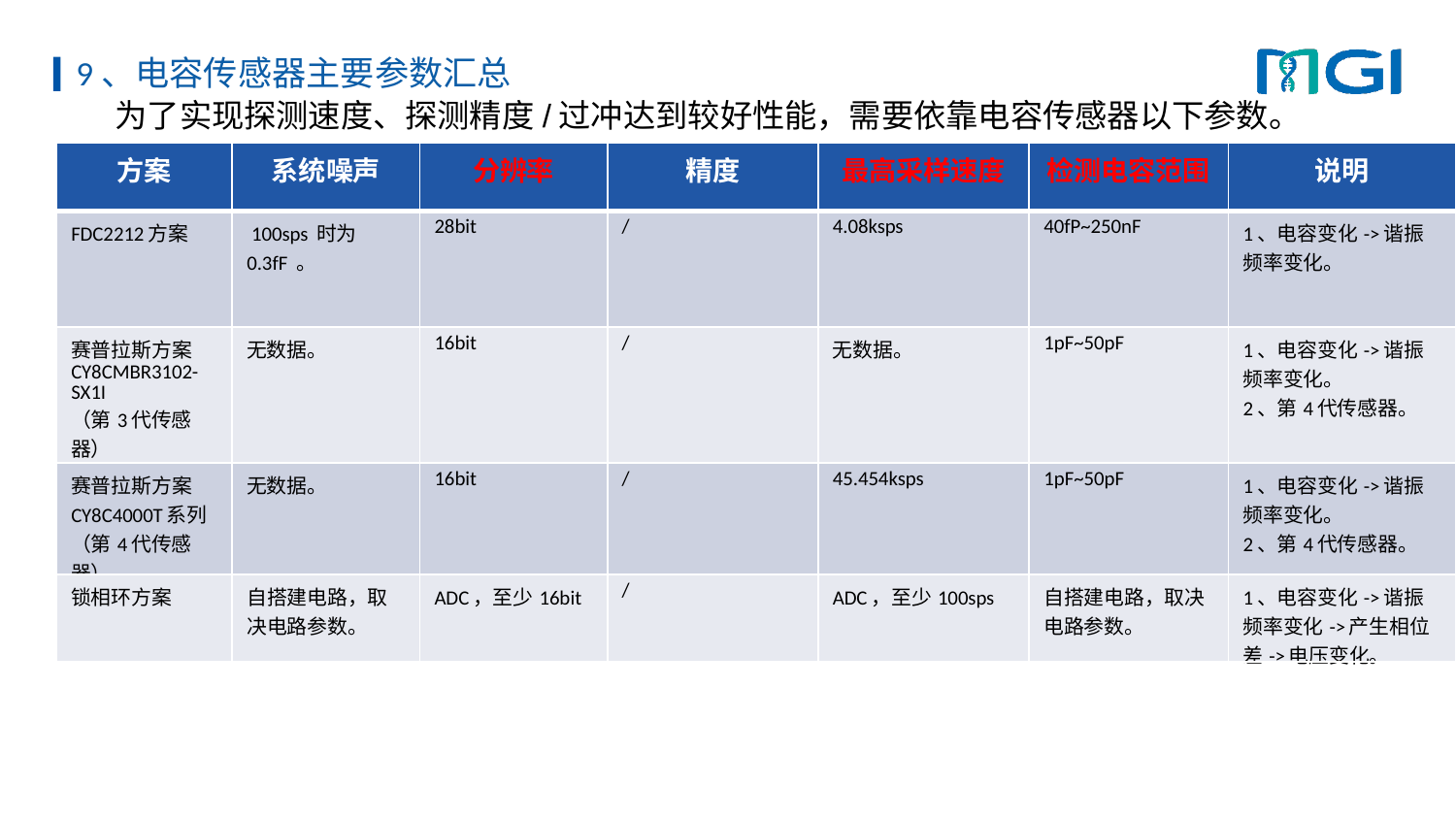

# 9、电容传感器主要参数汇总
     为了实现探测速度、探测精度/过冲达到较好性能，需要依靠电容传感器以下参数。
| 方案 | 系统噪声 | 分辨率 | 精度 | 最高采样速度 | 检测电容范围 | 说明 |
| --- | --- | --- | --- | --- | --- | --- |
| FDC2212方案 | 100sps 时为 0.3fF 。 | 28bit | / | 4.08ksps | 40fP~250nF | 1、电容变化->谐振频率变化。 |
| 赛普拉斯方案 CY8CMBR3102-SX1I （第3代传感器） | 无数据。 | 16bit | / | 无数据。 | 1pF~50pF | 1、电容变化->谐振频率变化。 2、第4代传感器。 |
| 赛普拉斯方案 CY8C4000T系列 （第4代传感器） | 无数据。 | 16bit | / | 45.454ksps | 1pF~50pF | 1、电容变化->谐振频率变化。 2、第4代传感器。 |
| 锁相环方案 | 自搭建电路，取决电路参数。 | ADC，至少16bit | / | ADC，至少100sps | 自搭建电路，取决电路参数。 | 1、电容变化->谐振频率变化->产生相位差->电压变化。 |